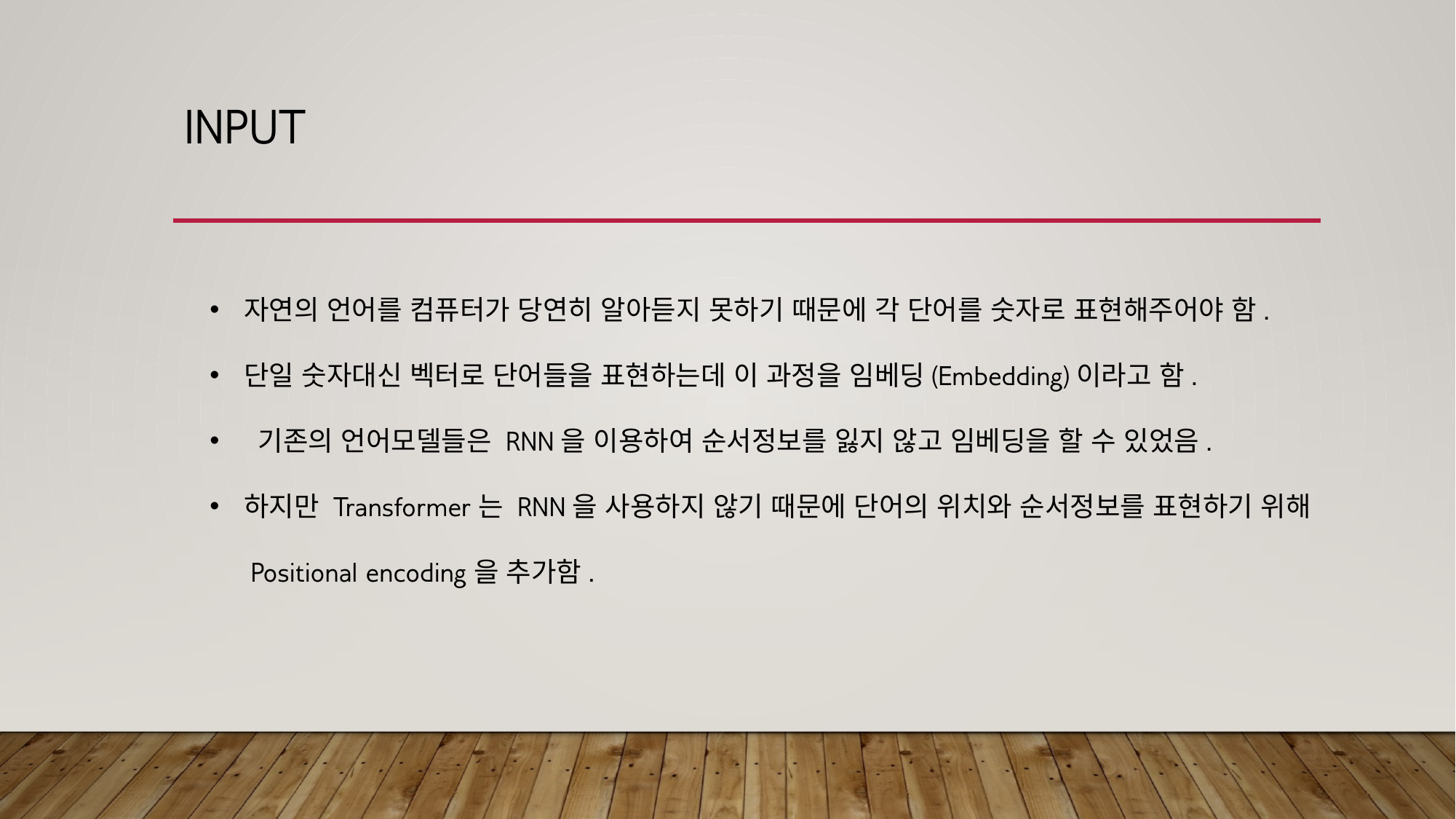

# INPUT
자연의 언어를 컴퓨터가 당연히 알아듣지 못하기 때문에 각 단어를 숫자로 표현해주어야 함.
단일 숫자대신 벡터로 단어들을 표현하는데 이 과정을 임베딩(Embedding)이라고 함.
 기존의 언어모델들은 RNN을 이용하여 순서정보를 잃지 않고 임베딩을 할 수 있었음.
하지만 Transformer는 RNN을 사용하지 않기 때문에 단어의 위치와 순서정보를 표현하기 위해
     Positional encoding을 추가함.